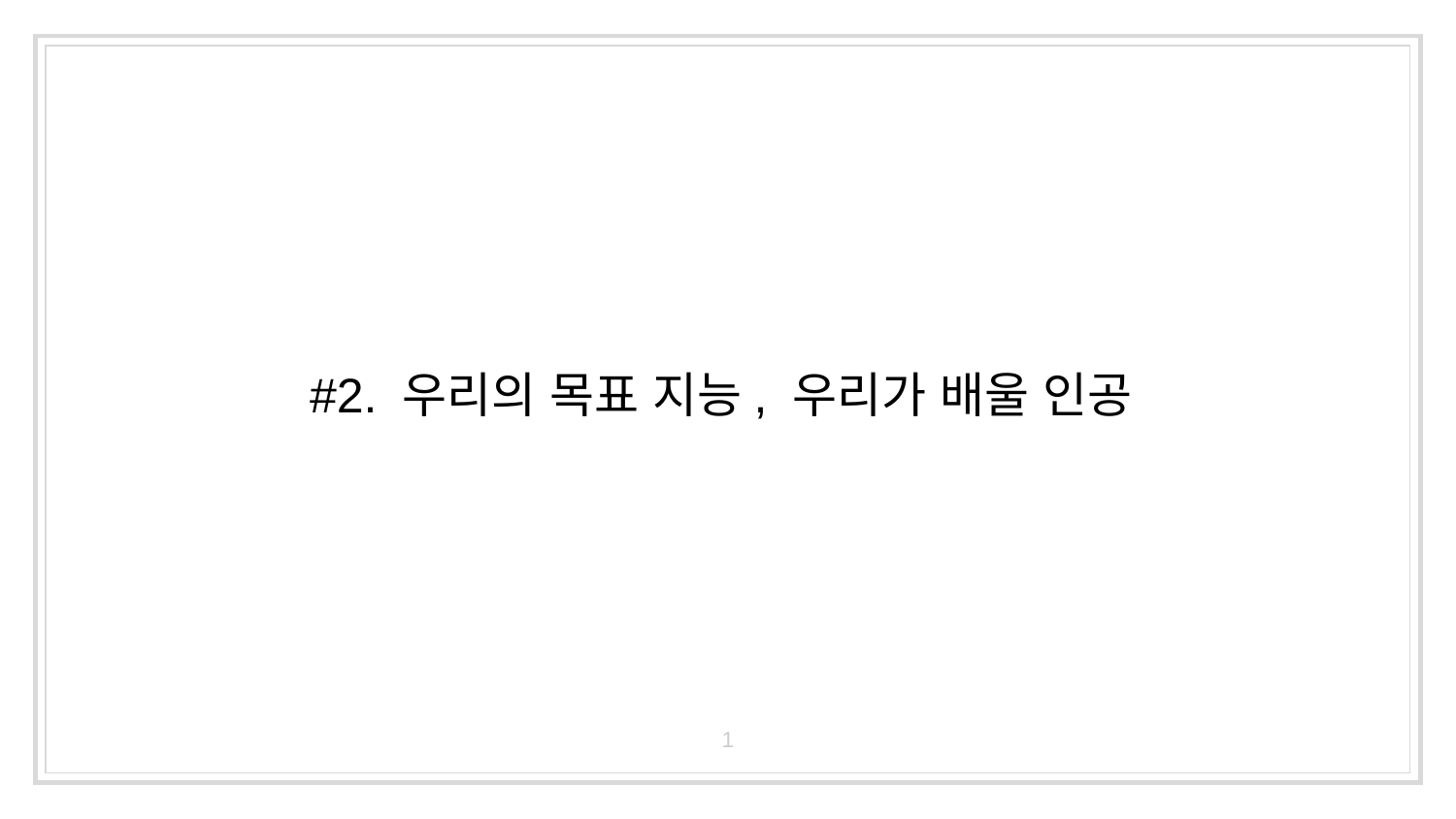

# #2. 우리의 목표 지능, 우리가 배울 인공
1